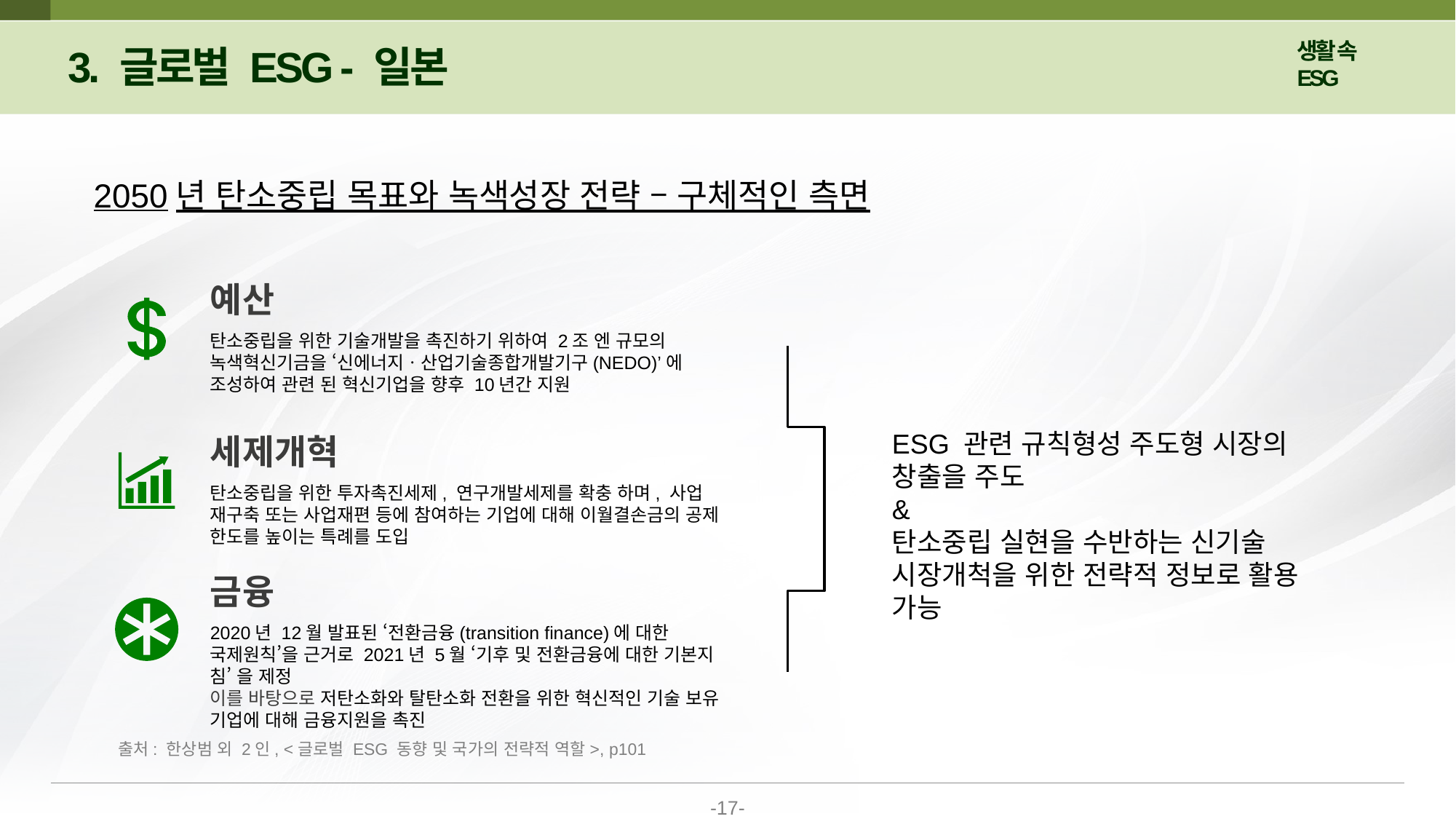

3. 글로벌 ESG - 일본
2050년 탄소중립 목표와 녹색성장 전략 – 구체적인 측면
예산
탄소중립을 위한 기술개발을 촉진하기 위하여 2조 엔 규모의 녹색혁신기금을 ‘신에너지ㆍ산업기술종합개발기구(NEDO)’에 조성하여 관련 된 혁신기업을 향후 10년간 지원

세제개혁
탄소중립을 위한 투자촉진세제, 연구개발세제를 확충 하며, 사업 재구축 또는 사업재편 등에 참여하는 기업에 대해 이월결손금의 공제 한도를 높이는 특례를 도입
ESG 관련 규칙형성 주도형 시장의 창출을 주도
&
탄소중립 실현을 수반하는 신기술 시장개척을 위한 전략적 정보로 활용 가능

금융
2020년 12월 발표된 ‘전환금융(transition finance)에 대한 국제원칙’을 근거로 2021년 5월 ‘기후 및 전환금융에 대한 기본지침’ 을 제정
이를 바탕으로 저탄소화와 탈탄소화 전환을 위한 혁신적인 기술 보유 기업에 대해 금융지원을 촉진

출처: 한상범 외 2인, <글로벌 ESG 동향 및 국가의 전략적 역할>, p101